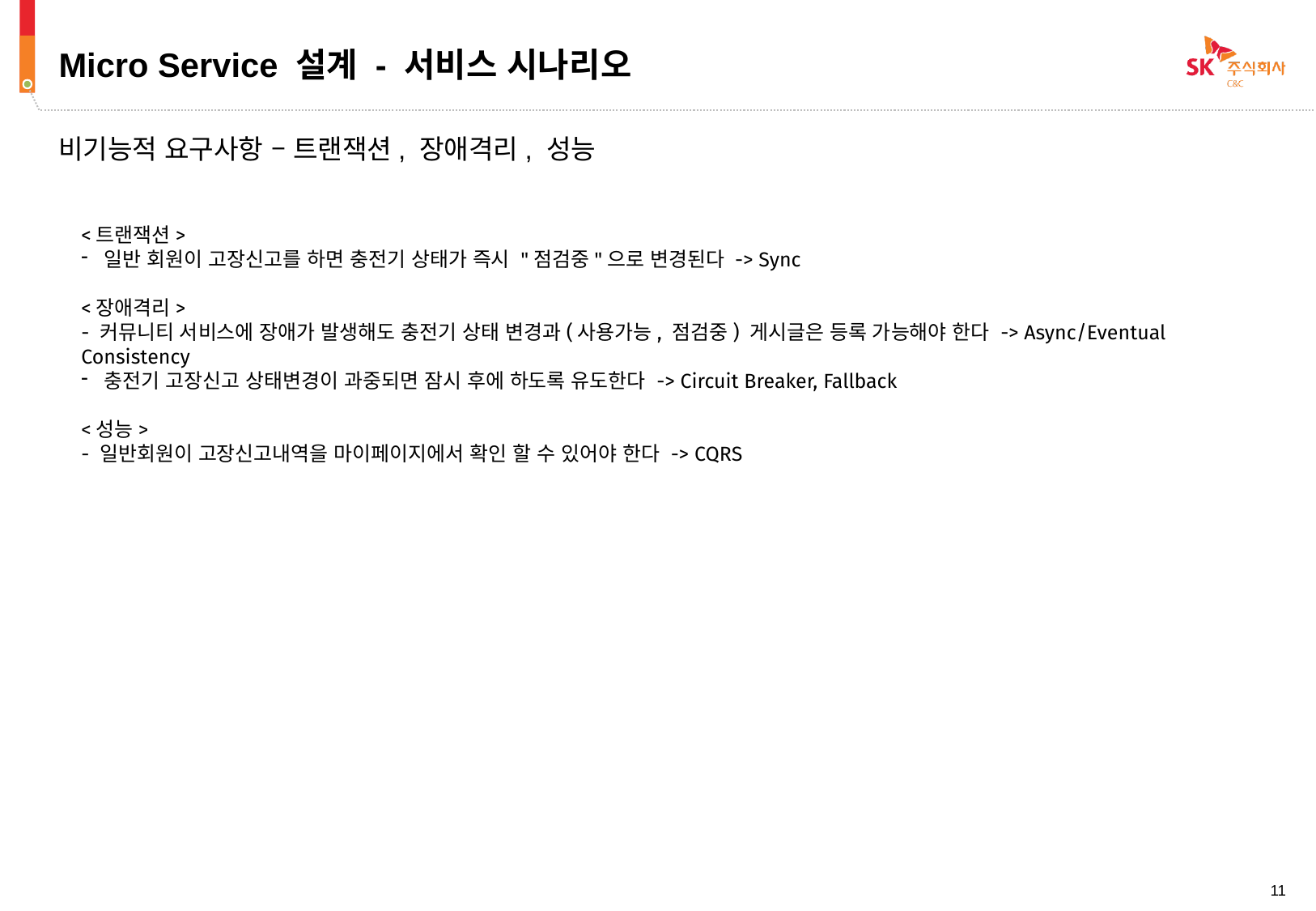

Micro Service 설계 - 서비스 시나리오
비기능적 요구사항 – 트랜잭션, 장애격리, 성능
<트랜잭션>
일반 회원이 고장신고를 하면 충전기 상태가 즉시 "점검중"으로 변경된다 -> Sync

<장애격리>
- 커뮤니티 서비스에 장애가 발생해도 충전기 상태 변경과(사용가능, 점검중) 게시글은 등록 가능해야 한다 -> Async/Eventual Consistency
충전기 고장신고 상태변경이 과중되면 잠시 후에 하도록 유도한다 -> Circuit Breaker, Fallback

<성능>
- 일반회원이 고장신고내역을 마이페이지에서 확인 할 수 있어야 한다 -> CQRS